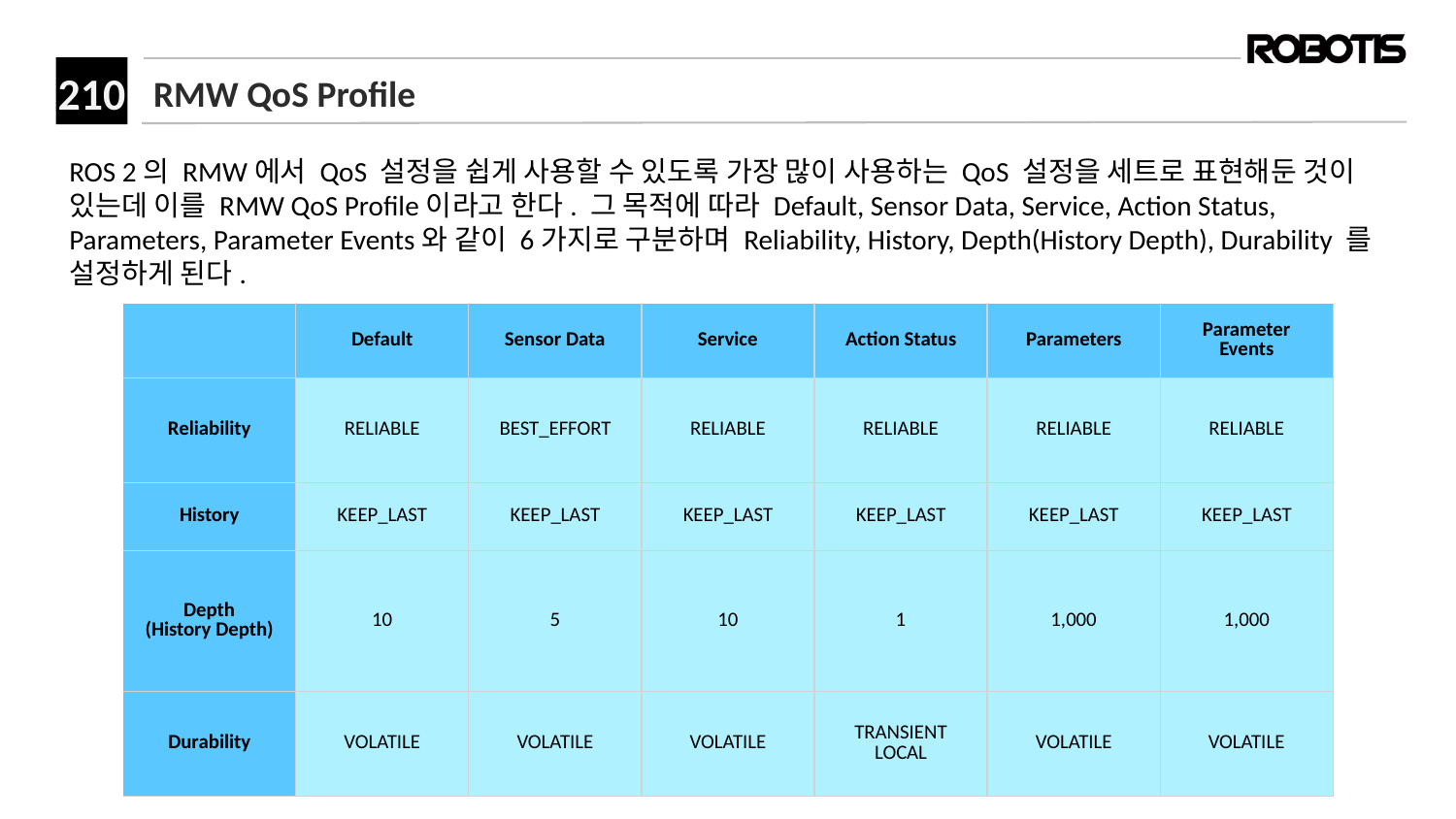

# RMW QoS Profile
ROS 2의 RMW에서 QoS 설정을 쉽게 사용할 수 있도록 가장 많이 사용하는 QoS 설정을 세트로 표현해둔 것이 있는데 이를 RMW QoS Profile이라고 한다. 그 목적에 따라 Default, Sensor Data, Service, Action Status, Parameters, Parameter Events와 같이 6가지로 구분하며 Reliability, History, Depth(History Depth), Durability 를 설정하게 된다.
| ​ | Default | Sensor Data | Service | Action Status | Parameters | Parameter Events |
| --- | --- | --- | --- | --- | --- | --- |
| Reliability | RELIABLE | BEST\_EFFORT | RELIABLE | RELIABLE | RELIABLE | RELIABLE |
| History | KEEP\_LAST | KEEP\_LAST | KEEP\_LAST | KEEP\_LAST | KEEP\_LAST | KEEP\_LAST |
| Depth (History Depth) | 10 | 5 | 10 | 1 | 1,000 | 1,000 |
| Durability | VOLATILE | VOLATILE | VOLATILE | TRANSIENT LOCAL | VOLATILE | VOLATILE |